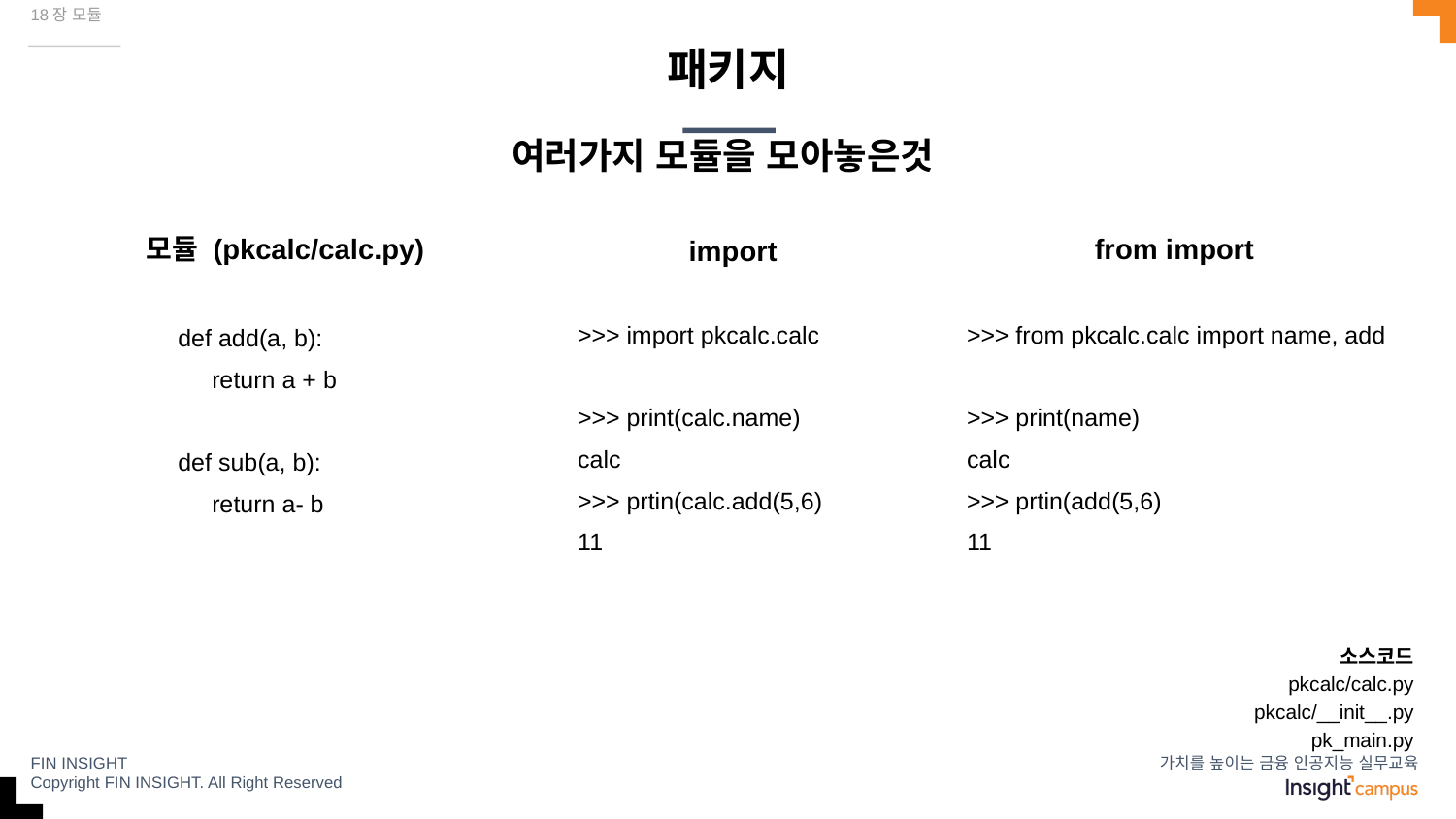

18장 모듈
# 패키지
여러가지 모듈을 모아놓은것
모듈 (pkcalc/calc.py)
from import
import
>>> import pkcalc.calc

>>> print(calc.name)
calc
>>> prtin(calc.add(5,6)
11

>>> from pkcalc.calc import name, add

>>> print(name)
calc
>>> prtin(add(5,6)
11

def add(a, b):
     return a + b

def sub(a, b):
     return a- b

소스코드
pkcalc/calc.py
pkcalc/__init__.py
pk_main.py